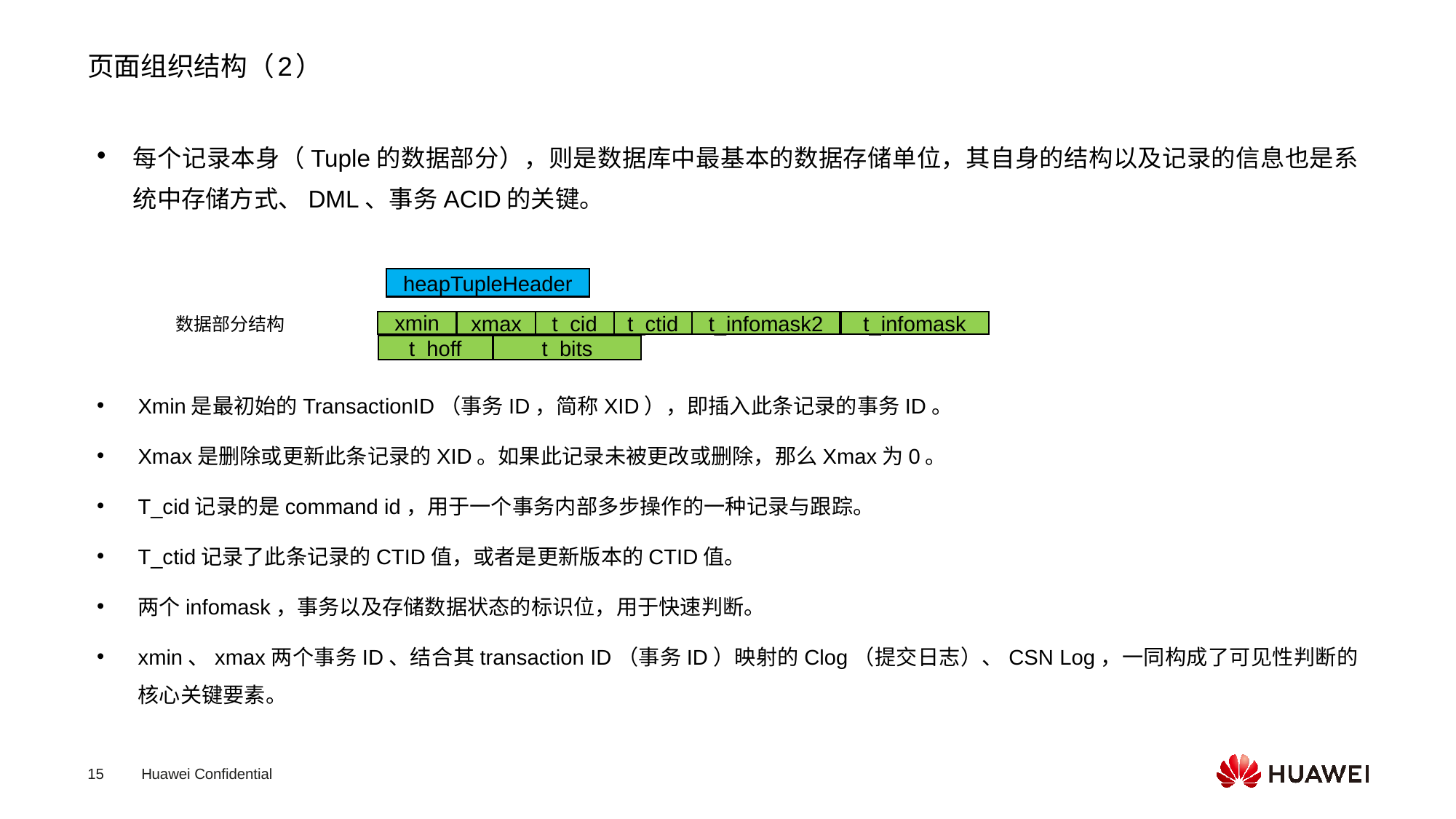

# 页面组织结构（2）
每个记录本身（Tuple的数据部分），则是数据库中最基本的数据存储单位，其自身的结构以及记录的信息也是系统中存储方式、DML、事务ACID的关键。

Xmin是最初始的TransactionID（事务ID，简称XID），即插入此条记录的事务ID。
Xmax是删除或更新此条记录的XID。如果此记录未被更改或删除，那么Xmax为0。
T_cid记录的是command id，用于一个事务内部多步操作的一种记录与跟踪。
T_ctid记录了此条记录的CTID值，或者是更新版本的CTID值。
两个infomask，事务以及存储数据状态的标识位，用于快速判断。
xmin、xmax两个事务ID、结合其transaction ID（事务ID）映射的Clog（提交日志）、CSN Log，一同构成了可见性判断的核心关键要素。

heapTupleHeader
数据部分结构
xmin
xmax
t_cid
t_ctid
t_infomask2
t_infomask
t_bits
t_hoff